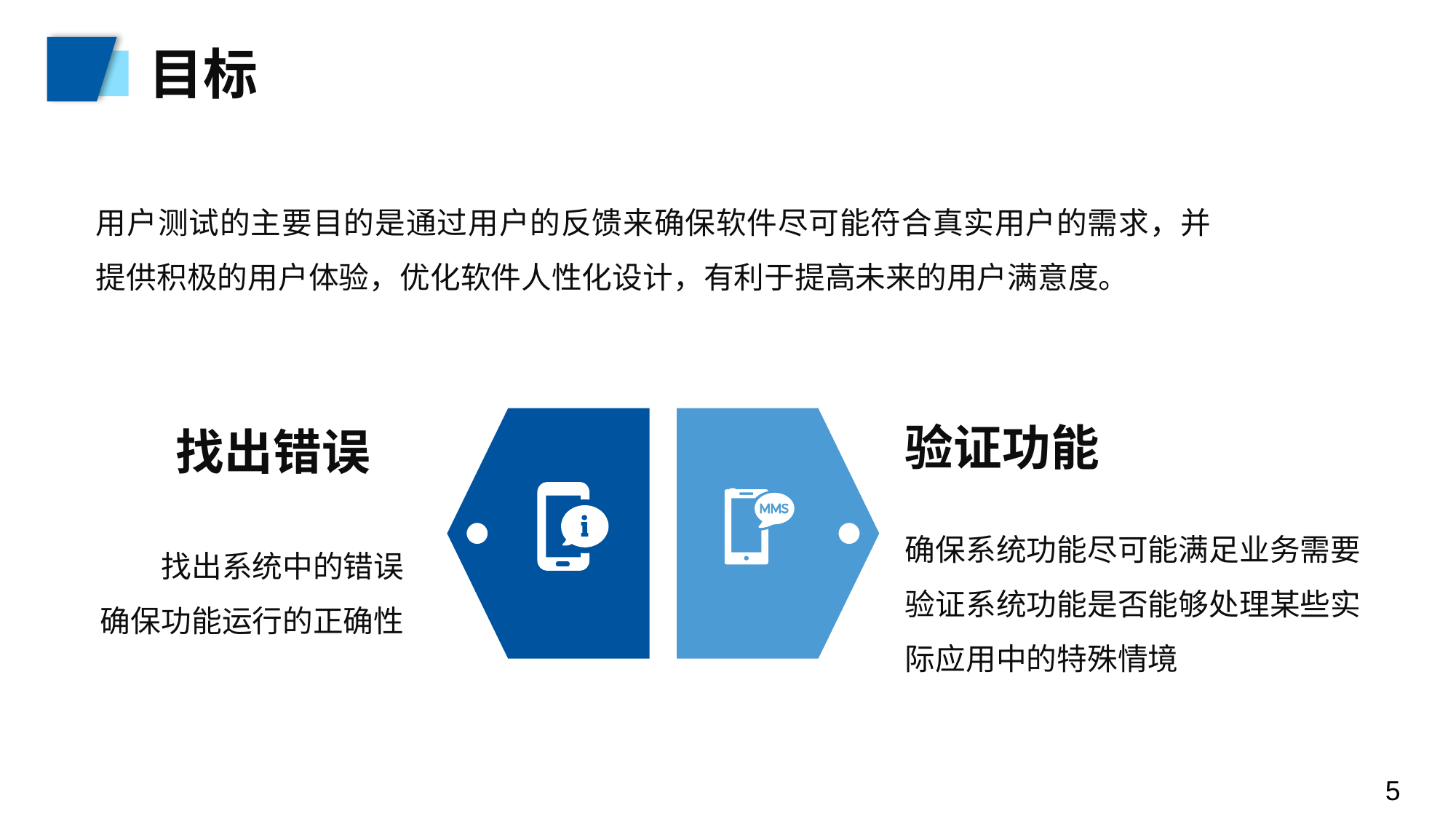

目标
用户测试的主要目的是通过用户的反馈来确保软件尽可能符合真实用户的需求，并提供积极的用户体验，优化软件人性化设计，有利于提高未来的用户满意度。

验证功能
找出错误
确保系统功能尽可能满足业务需要
验证系统功能是否能够处理某些实际应用中的特殊情境
找出系统中的错误
确保功能运行的正确性
5